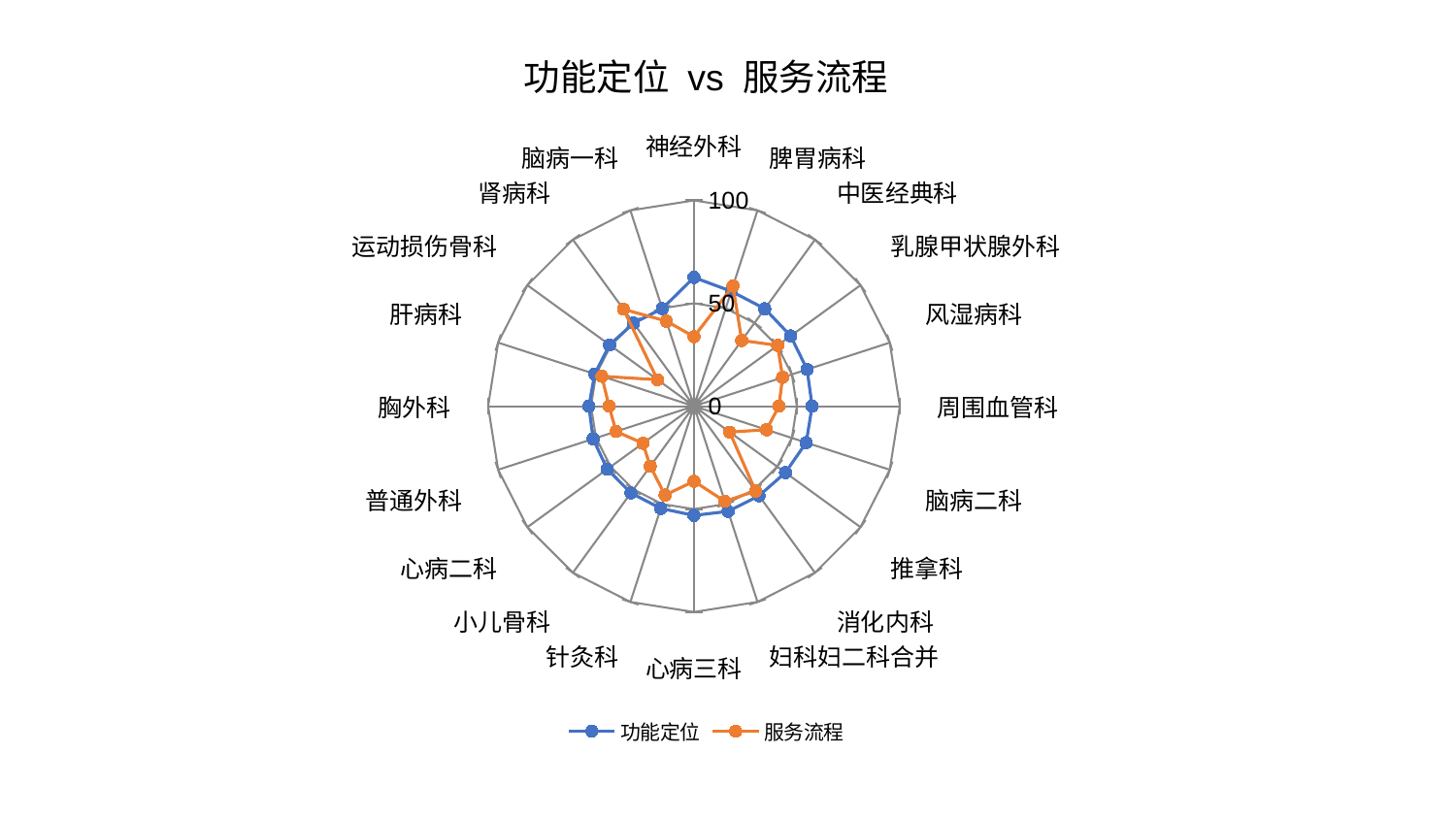

### Chart: 功能定位 vs 服务流程

| Category | 功能定位 | 服务流程 |
|---|---|---|
| 神经外科 | 62.57772276489708 | 33.785973441797346 |
| 脾胃病科 | 58.69327096920498 | 61.403068824954254 |
| 中医经典科 | 58.5491508519914 | 39.47495728676044 |
| 乳腺甲状腺外科 | 58.070266326079356 | 50.26954681056437 |
| 风湿病科 | 57.80582453212272 | 45.268329412557854 |
| 周围血管科 | 57.40592002883682 | 41.27935225413546 |
| 脑病二科 | 57.31710333600228 | 37.08588290238267 |
| 推拿科 | 54.935149137119154 | 21.454247145763155 |
| 消化内科 | 53.79911322119948 | 50.95444464860875 |
| 妇科妇二科合并 | 53.72511820656986 | 48.606148581203016 |
| 心病三科 | 53.063547047839684 | 36.476392891584844 |
| 针灸科 | 52.23736276695188 | 45.420092658465066 |
| 小儿骨科 | 52.11736903645792 | 36.11435816446621 |
| 心病二科 | 52.07191807789394 | 30.680773875212154 |
| 普通外科 | 51.49429289281524 | 39.76297521037397 |
| 胸外科 | 51.05108534980831 | 41.26383282981478 |
| 肝病科 | 50.69287380432345 | 47.05854265190923 |
| 运动损伤骨科 | 50.66095428409486 | 21.91417956449348 |
| 肾病科 | 49.91162975060748 | 58.2153025753298 |
| 脑病一科 | 49.83935105458419 | 43.47065215248148 |
43